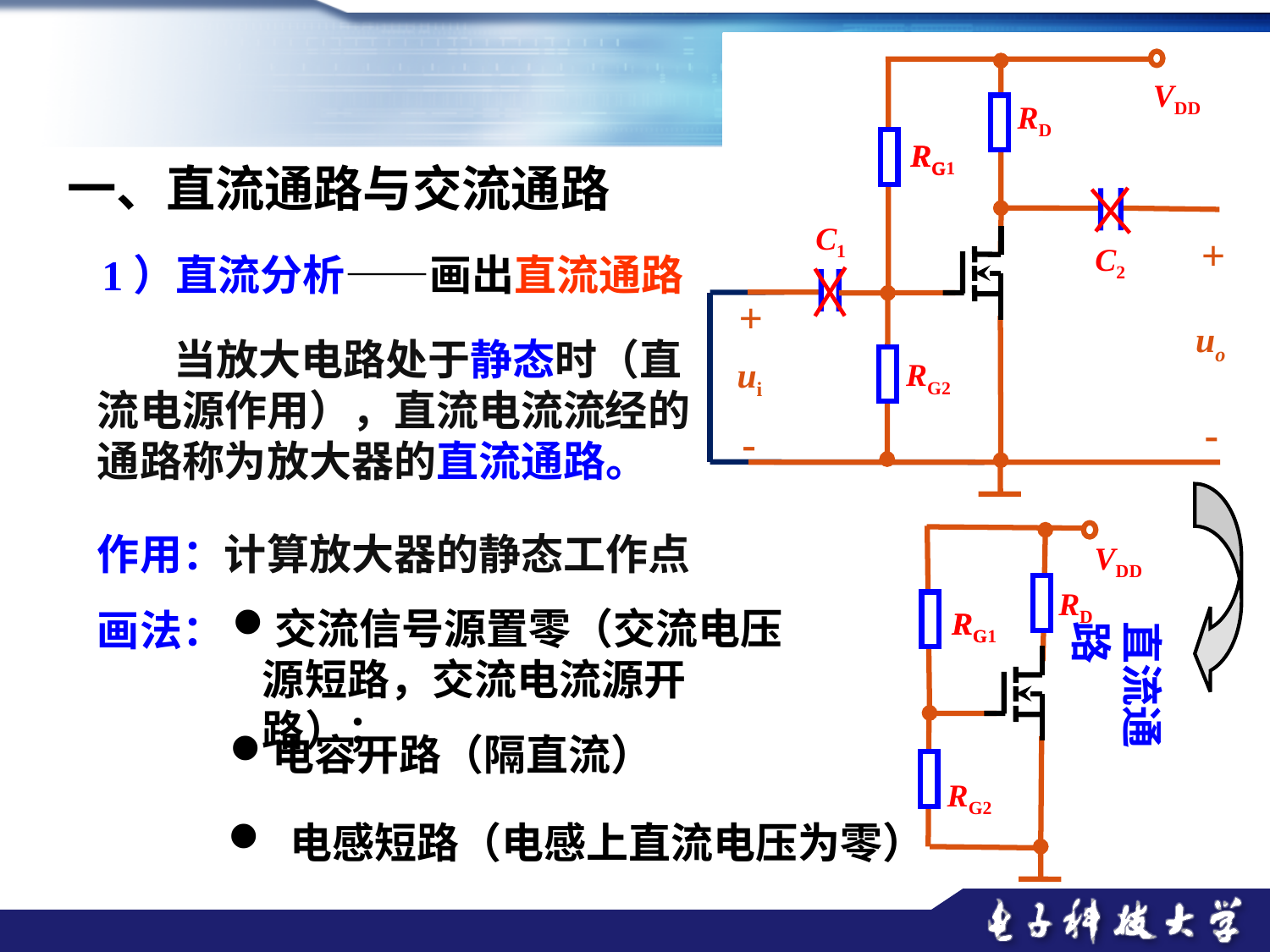

VDD
RD
RG1
RG

C1

+
C2

+
ui
-

uo

RG2
-

一、直流通路与交流通路

1）直流分析——画出直流通路

       当放大电路处于静态时（直流电源作用），直流电流流经的通路称为放大器的直流通路。

作用：计算放大器的静态工作点

VDD
RD
RG1
RG

RG2

交流信号源置零（交流电压源短路，交流电流源开路）；
画法：
直流通路
电容开路（隔直流）
 电感短路（电感上直流电压为零）